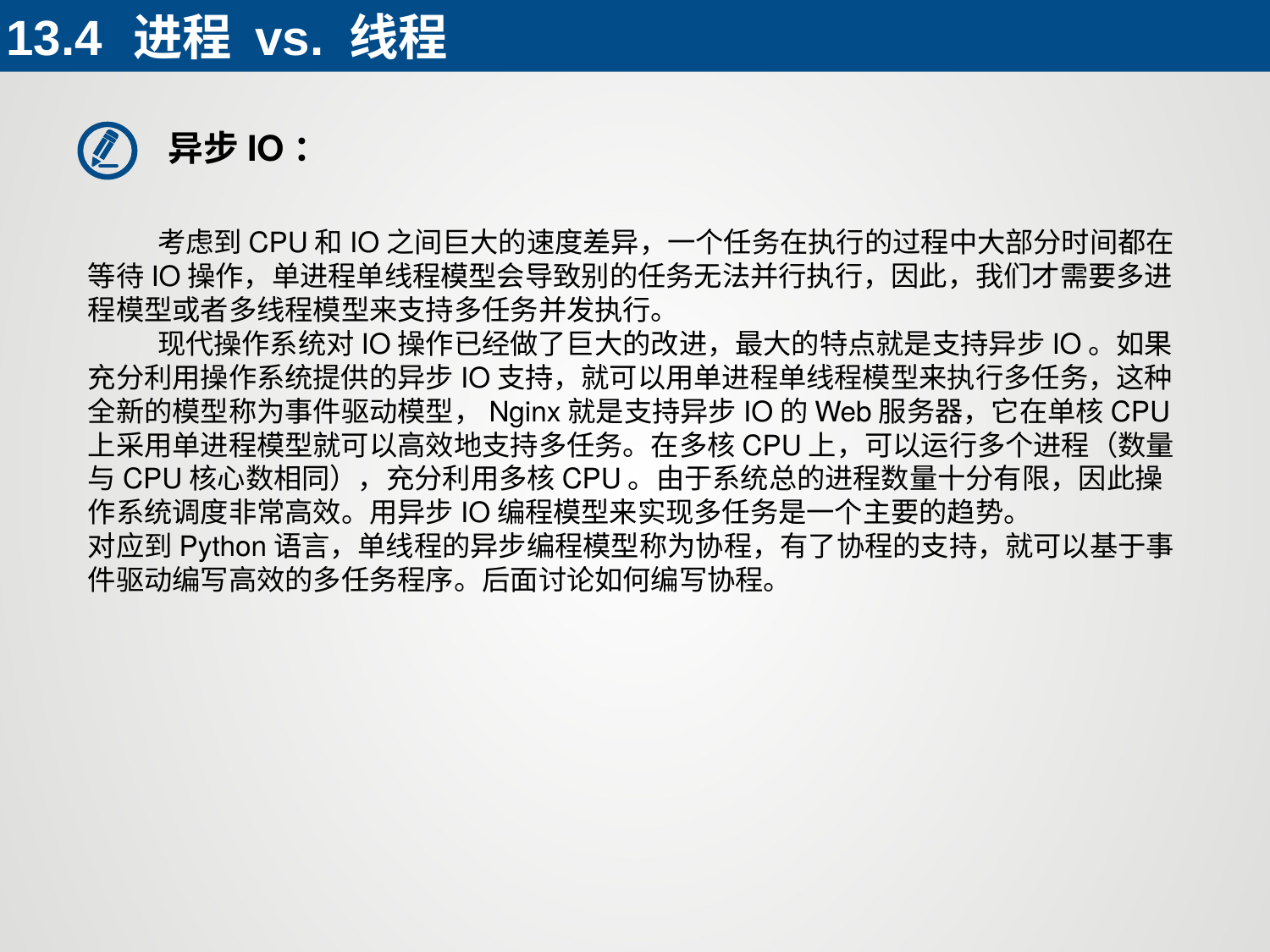

13.4	进程 vs. 线程
异步IO：

        考虑到CPU和IO之间巨大的速度差异，一个任务在执行的过程中大部分时间都在等待IO操作，单进程单线程模型会导致别的任务无法并行执行，因此，我们才需要多进程模型或者多线程模型来支持多任务并发执行。
        现代操作系统对IO操作已经做了巨大的改进，最大的特点就是支持异步IO。如果充分利用操作系统提供的异步IO支持，就可以用单进程单线程模型来执行多任务，这种全新的模型称为事件驱动模型，Nginx就是支持异步IO的Web服务器，它在单核CPU上采用单进程模型就可以高效地支持多任务。在多核CPU上，可以运行多个进程（数量与CPU核心数相同），充分利用多核CPU。由于系统总的进程数量十分有限，因此操作系统调度非常高效。用异步IO编程模型来实现多任务是一个主要的趋势。
对应到Python语言，单线程的异步编程模型称为协程，有了协程的支持，就可以基于事件驱动编写高效的多任务程序。后面讨论如何编写协程。